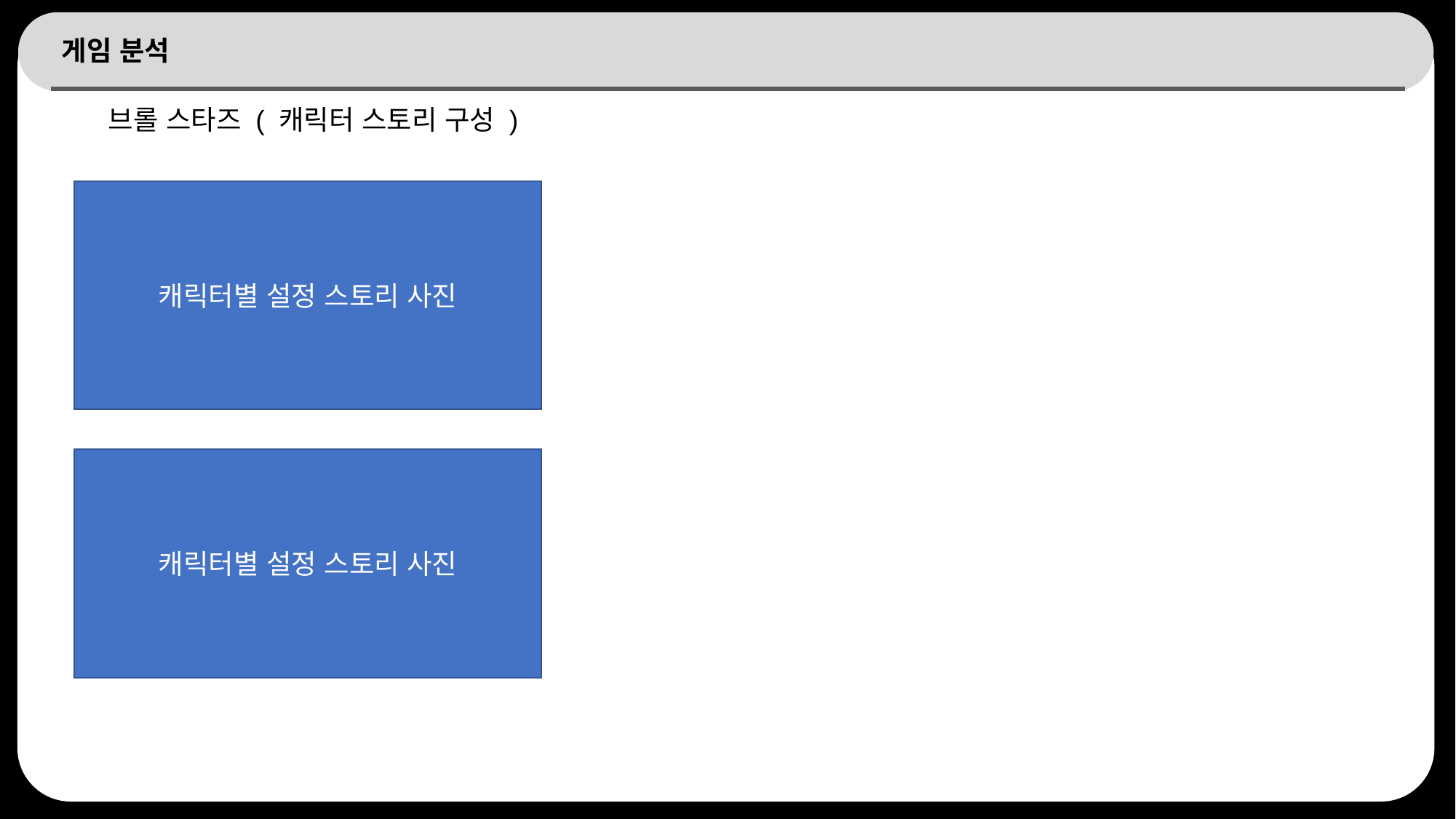

# 게임 분석
브롤 스타즈 ( 캐릭터 스토리 구성 )
캐릭터별 설정 스토리 사진
캐릭터별 설정 스토리 사진
8